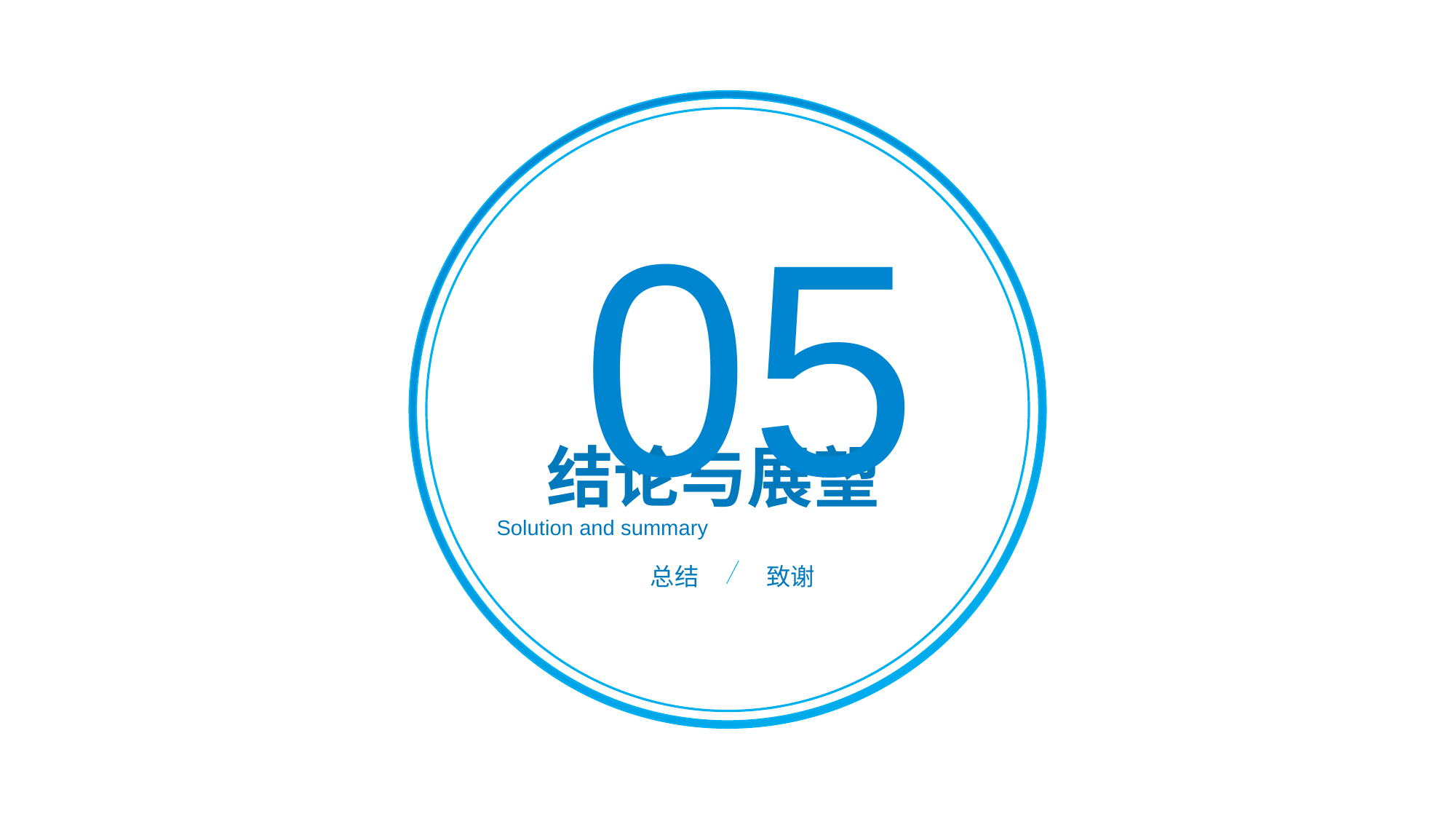

05

结论与展望
Solution and summary
致谢
总结